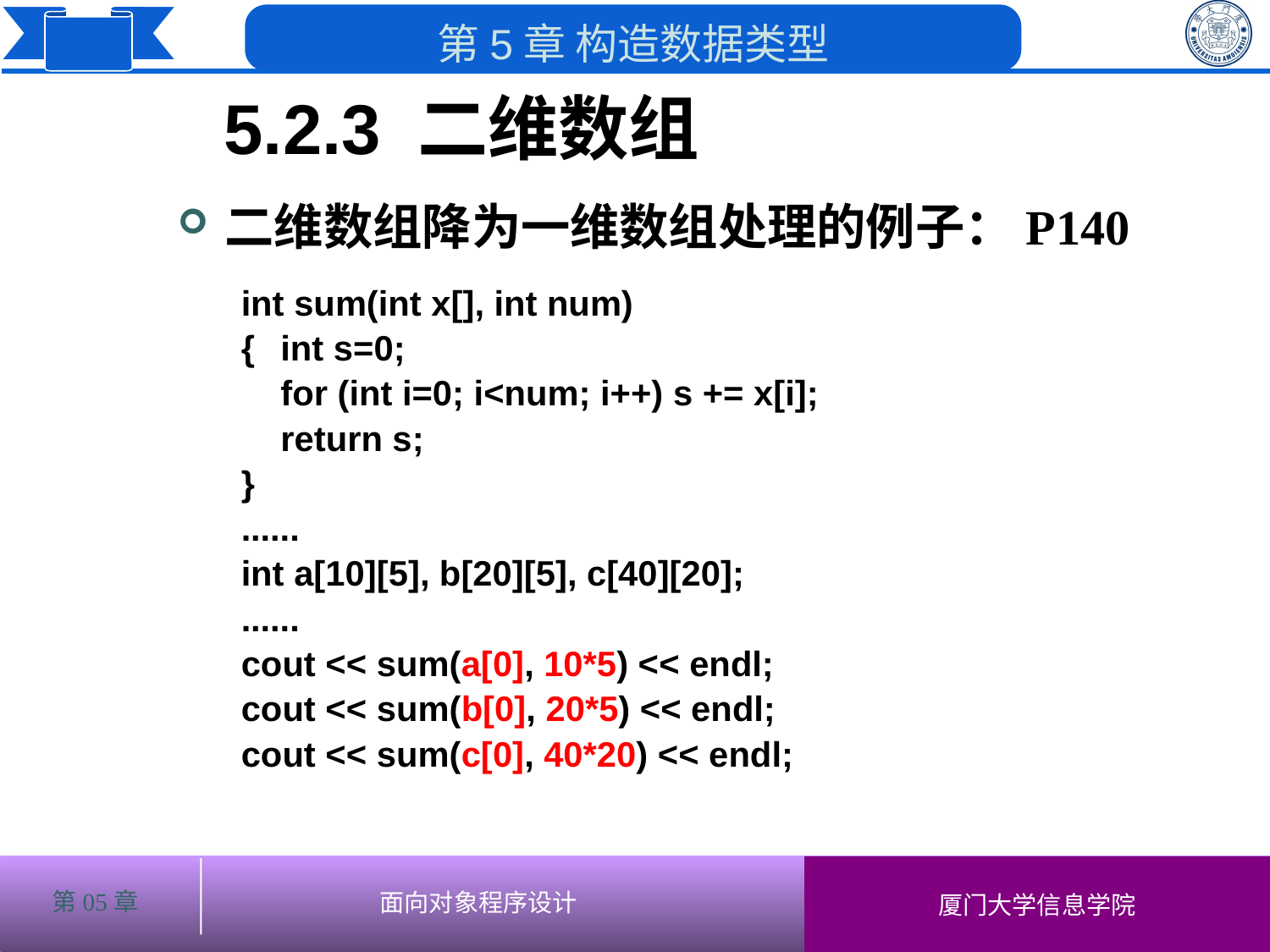

5.2.3 二维数组
# 二维数组降为一维数组处理的例子：P140

int sum(int x[], int num)
{	int s=0;
	for (int i=0; i<num; i++) s += x[i];
	return s;
}
......
int a[10][5], b[20][5], c[40][20];
......
cout << sum(a[0], 10*5) << endl;
cout << sum(b[0], 20*5) << endl;
cout << sum(c[0], 40*20) << endl;
27